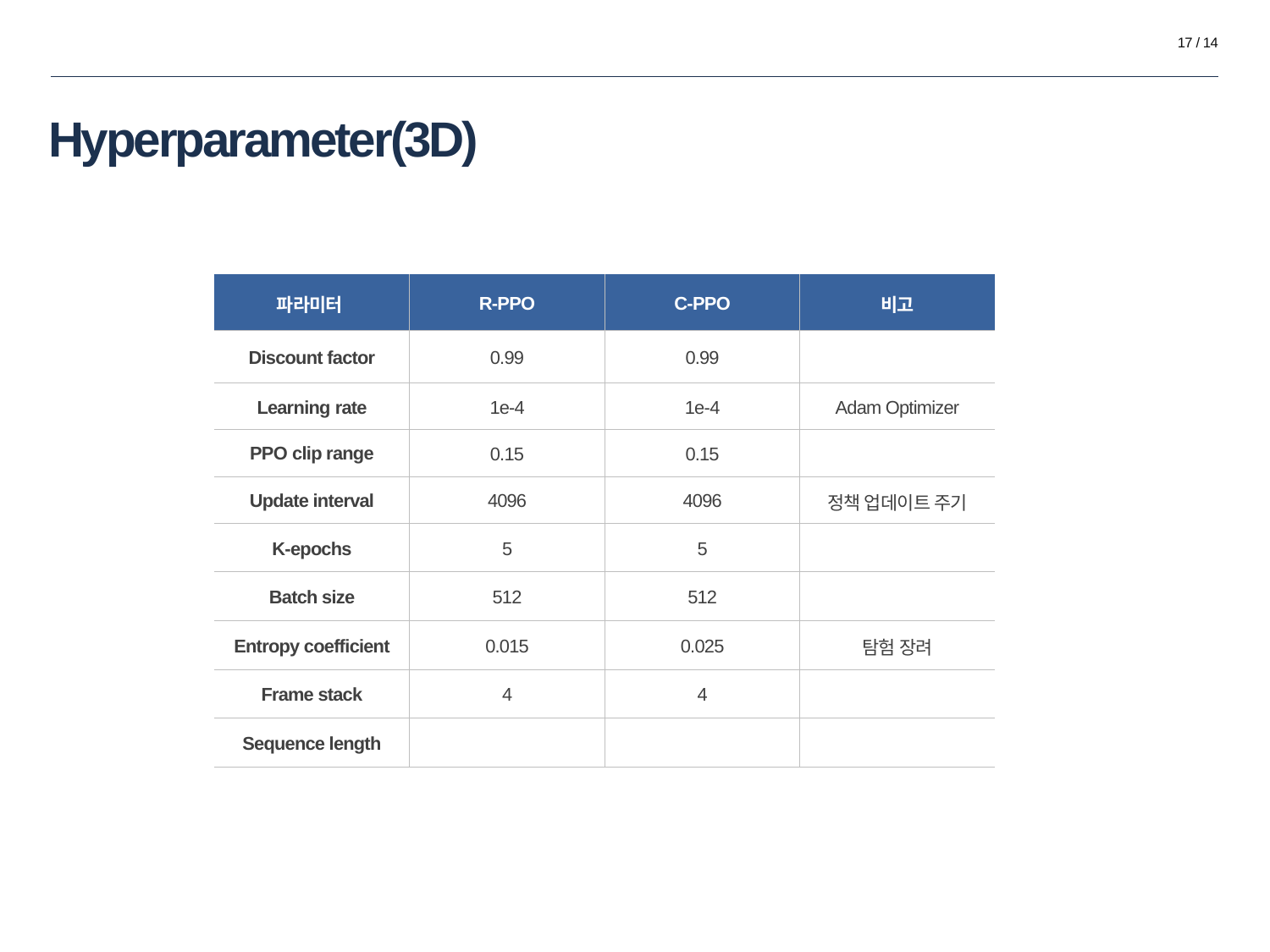

17 / 14
# Hyperparameter(3D)
| 파라미터 | R-PPO | C-PPO | 비고 |
| --- | --- | --- | --- |
| Discount factor | 0.99 | 0.99 |  |
| Learning rate | 1e-4 | 1e-4 | Adam Optimizer |
| PPO clip range | 0.15 | 0.15 |  |
| Update interval | 4096 | 4096 | 정책 업데이트 주기 |
| K-epochs | 5 | 5 |  |
| Batch size | 512 | 512 |  |
| Entropy coefficient | 0.015 | 0.025 | 탐험 장려 |
| Frame stack | 4 | 4 |  |
| Sequence length |  |  |  |